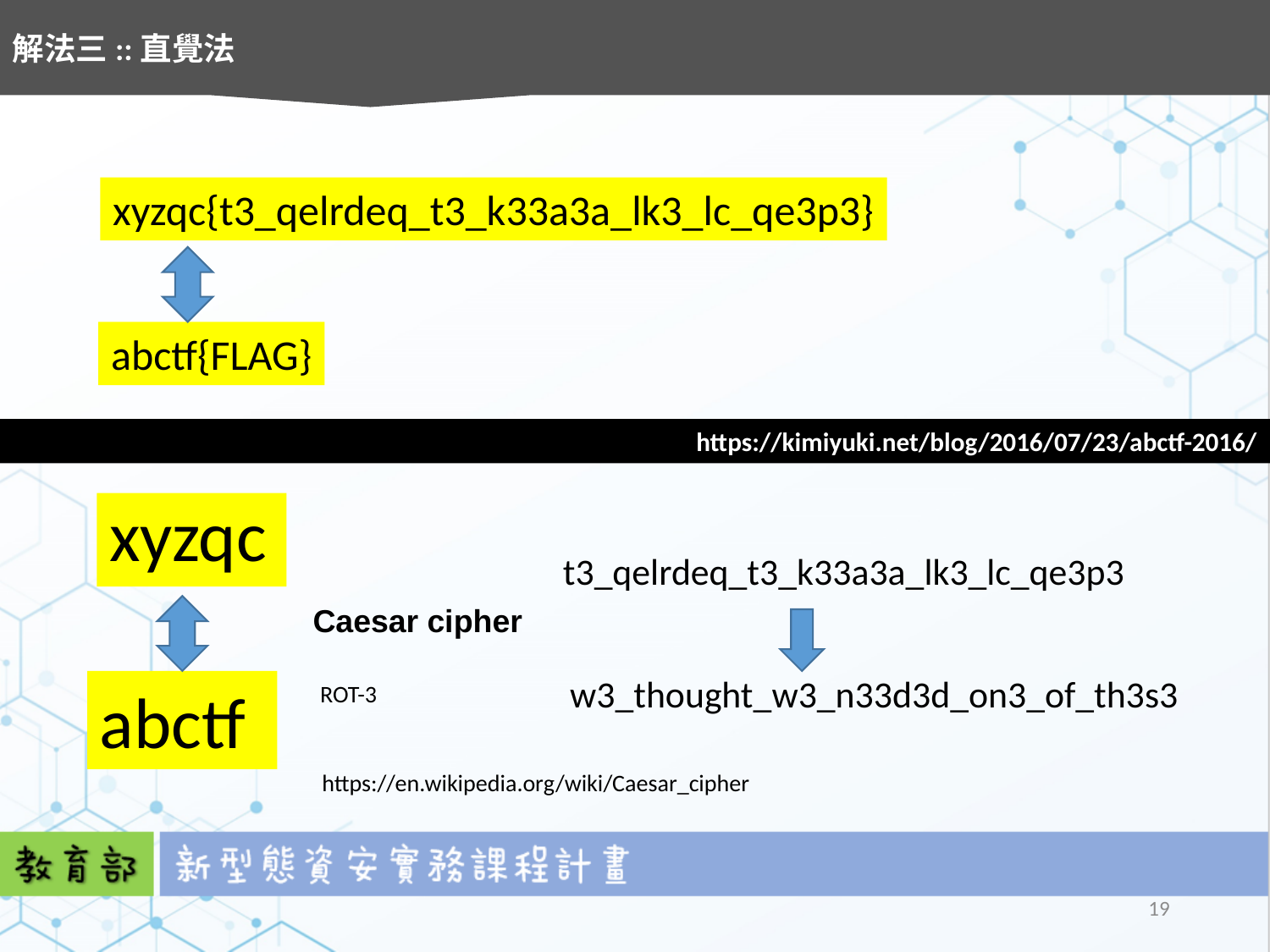

解法三::直覺法
xyzqc{t3_qelrdeq_t3_k33a3a_lk3_lc_qe3p3}

abctf{FLAG}
https://kimiyuki.net/blog/2016/07/23/abctf-2016/
xyzqc
t3_qelrdeq_t3_k33a3a_lk3_lc_qe3p3
Caesar cipher

w3_thought_w3_n33d3d_on3_of_th3s3
abctf
ROT-3
https://en.wikipedia.org/wiki/Caesar_cipher
19